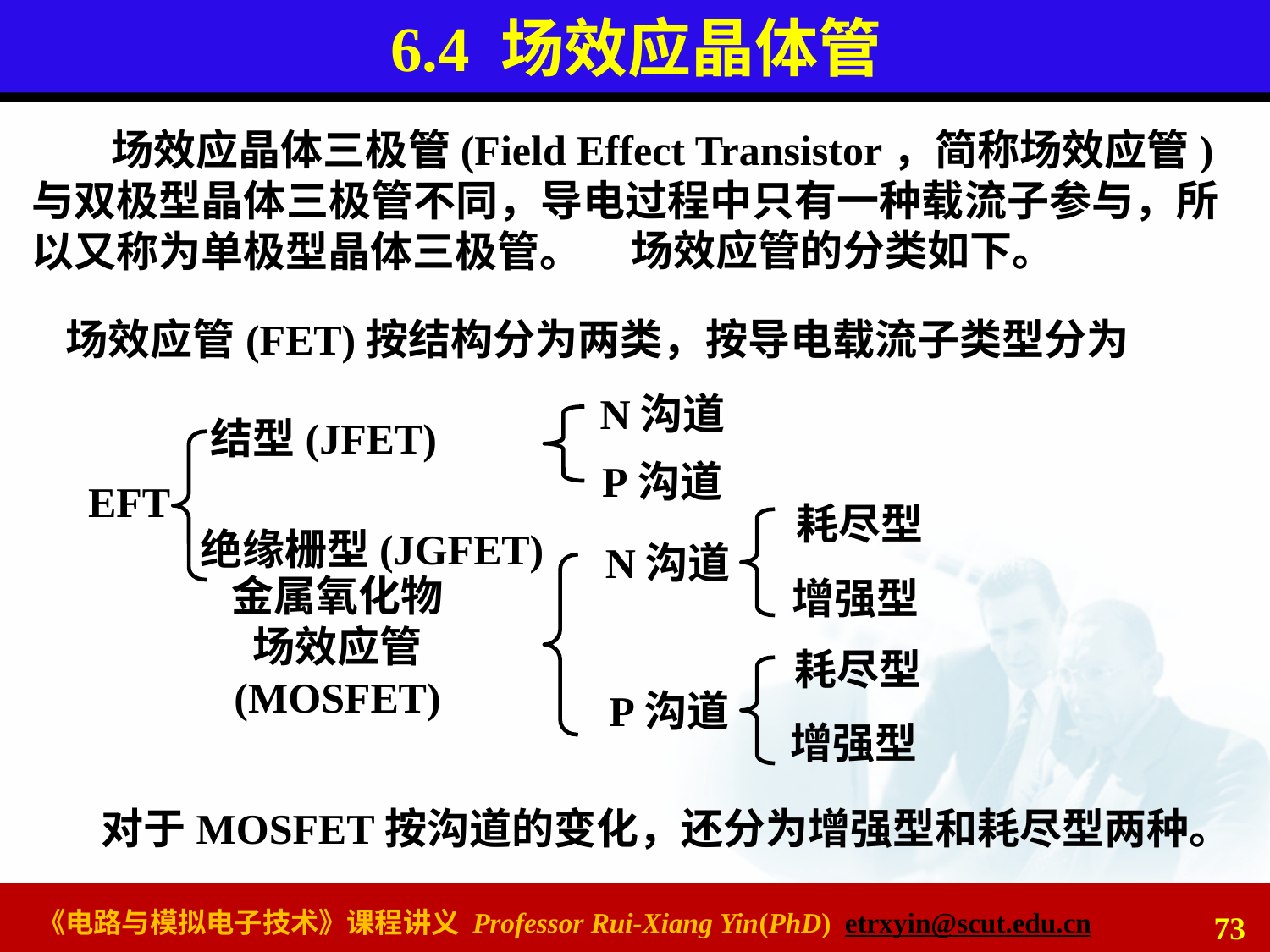

# 6.4 场效应晶体管
场效应晶体三极管(Field Effect Transistor，简称场效应管)与双极型晶体三极管不同，导电过程中只有一种载流子参与，所以又称为单极型晶体三极管。
场效应管的分类如下。
场效应管(FET)按结构分为两类，
按导电载流子类型分为
N沟道
结型(JFET)

P沟道
EFT
耗尽型

绝缘栅型(JGFET)
N沟道

金属氧化物
场效应管
(MOSFET)
增强型
耗尽型

P沟道
增强型
对于MOSFET按沟道的变化，还分为增强型和耗尽型两种。
73